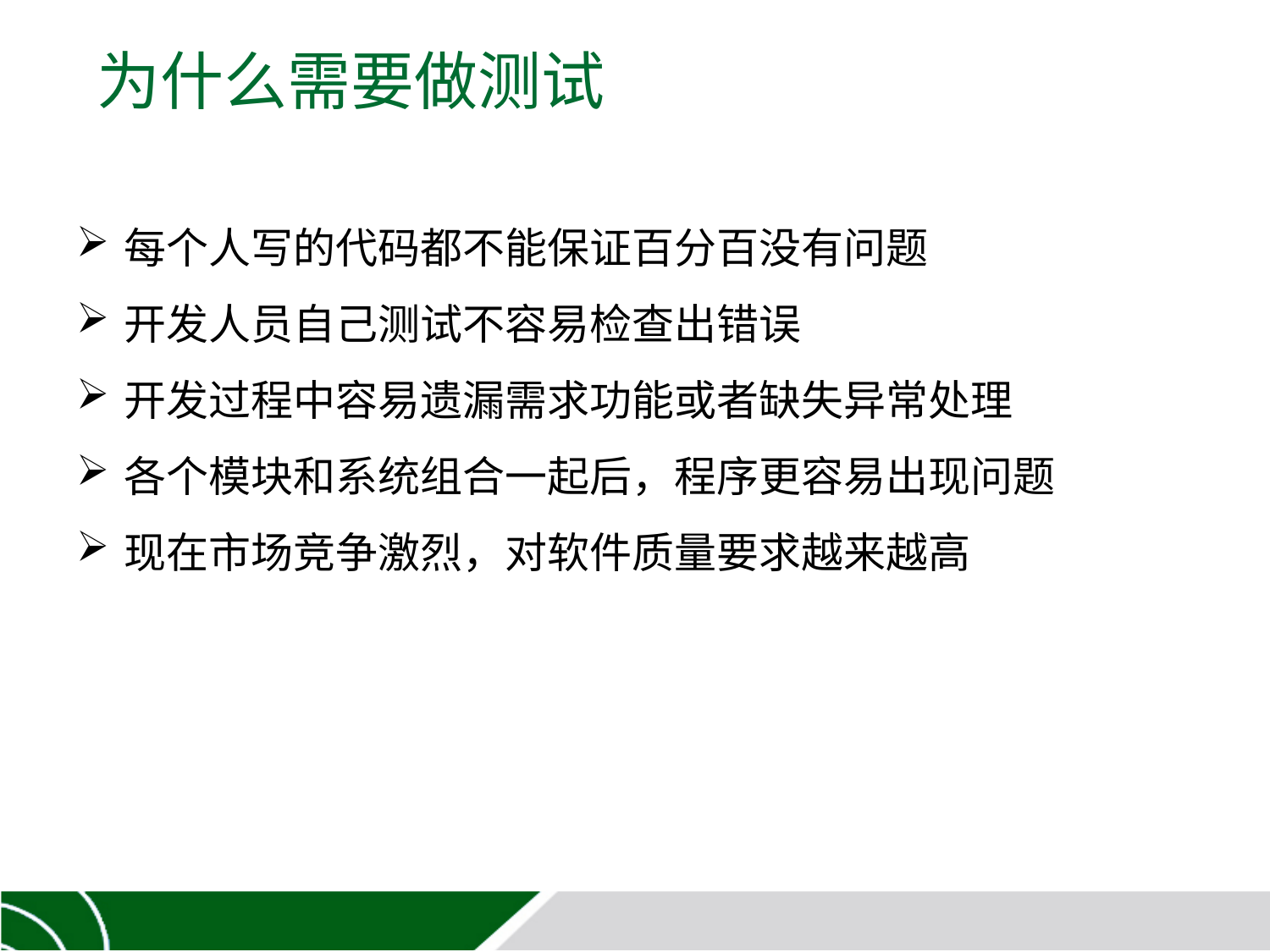

# 为什么需要做测试
每个人写的代码都不能保证百分百没有问题
开发人员自己测试不容易检查出错误
开发过程中容易遗漏需求功能或者缺失异常处理
各个模块和系统组合一起后，程序更容易出现问题
现在市场竞争激烈，对软件质量要求越来越高